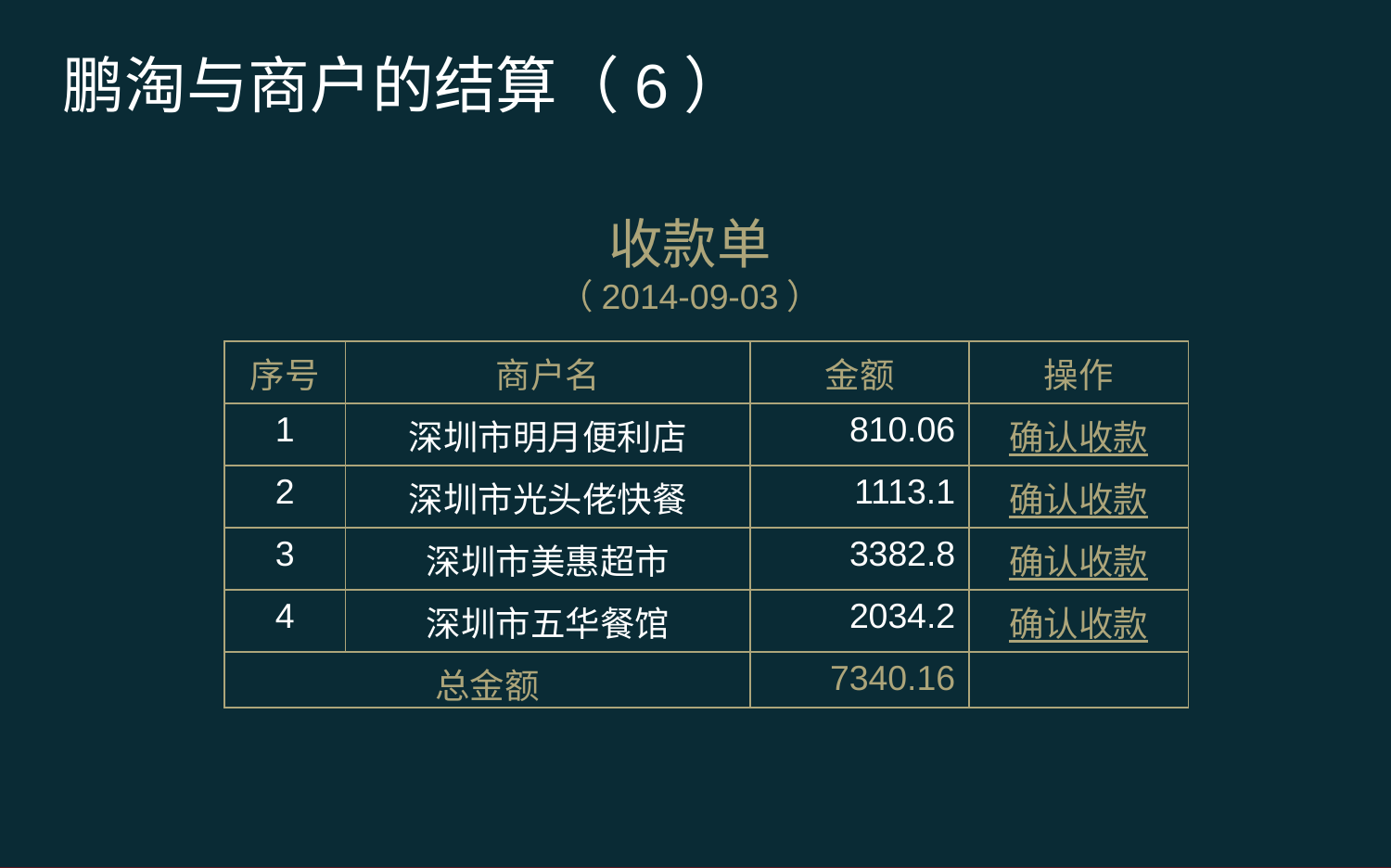

鹏淘与商户的结算（6）
收款单
（2014-09-03）
| 序号 | 商户名 | 金额 | 操作 |
| --- | --- | --- | --- |
| 1 | 深圳市明月便利店 | 810.06 | 确认收款 |
| 2 | 深圳市光头佬快餐 | 1113.1 | 确认收款 |
| 3 | 深圳市美惠超市 | 3382.8 | 确认收款 |
| 4 | 深圳市五华餐馆 | 2034.2 | 确认收款 |
| 总金额 |  | 7340.16 |  |